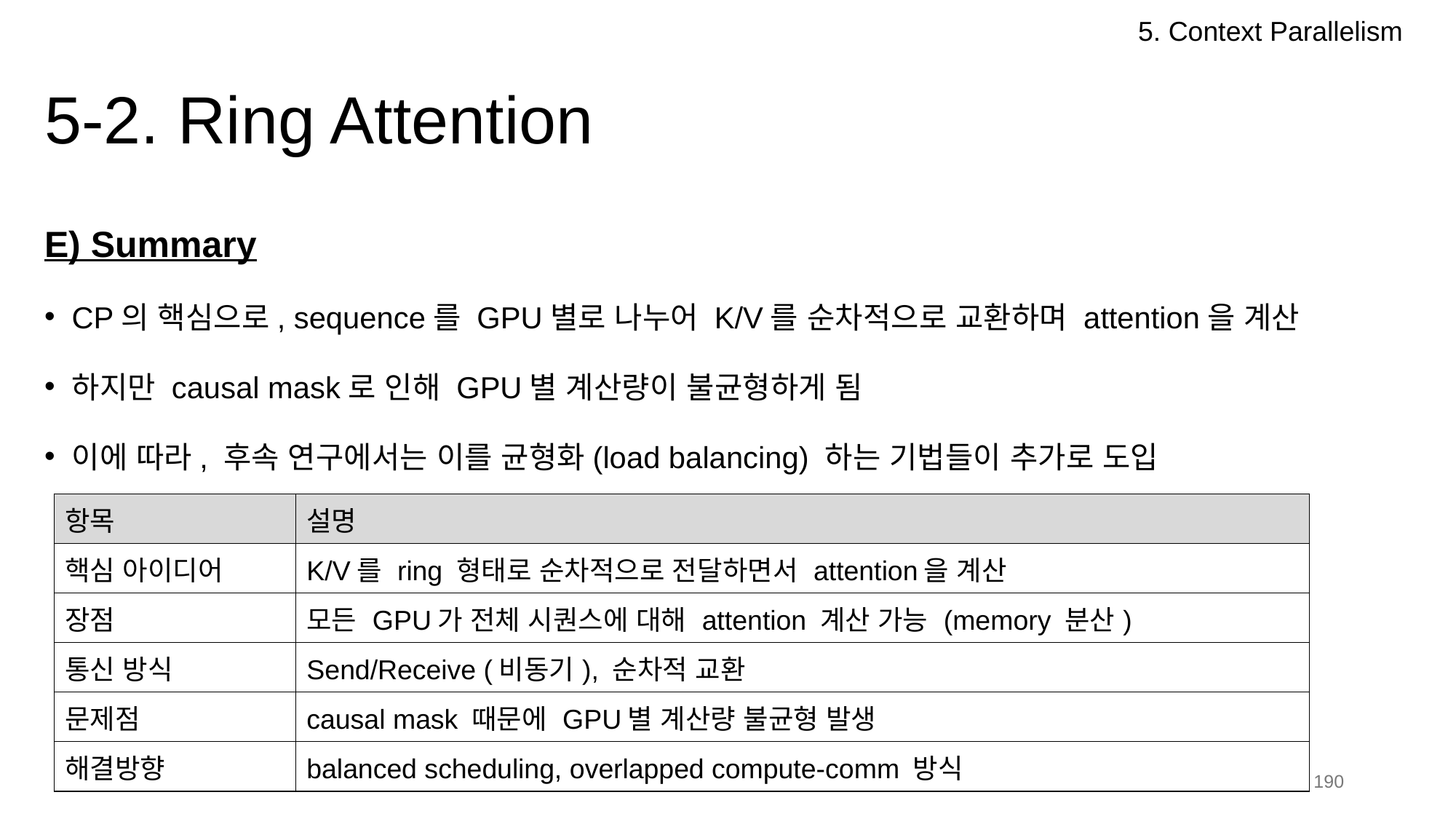

5. Context Parallelism
# 5-2. Ring Attention
E) Summary
CP의 핵심으로, sequence를 GPU별로 나누어 K/V를 순차적으로 교환하며 attention을 계산
하지만 causal mask로 인해 GPU별 계산량이 불균형하게 됨
이에 따라, 후속 연구에서는 이를 균형화(load balancing) 하는 기법들이 추가로 도입
| 항목 | 설명 |
| --- | --- |
| 핵심 아이디어 | K/V를 ring 형태로 순차적으로 전달하면서 attention을 계산 |
| 장점 | 모든 GPU가 전체 시퀀스에 대해 attention 계산 가능 (memory 분산) |
| 통신 방식 | Send/Receive (비동기), 순차적 교환 |
| 문제점 | causal mask 때문에 GPU별 계산량 불균형 발생 |
| 해결방향 | balanced scheduling, overlapped compute-comm 방식 |
190